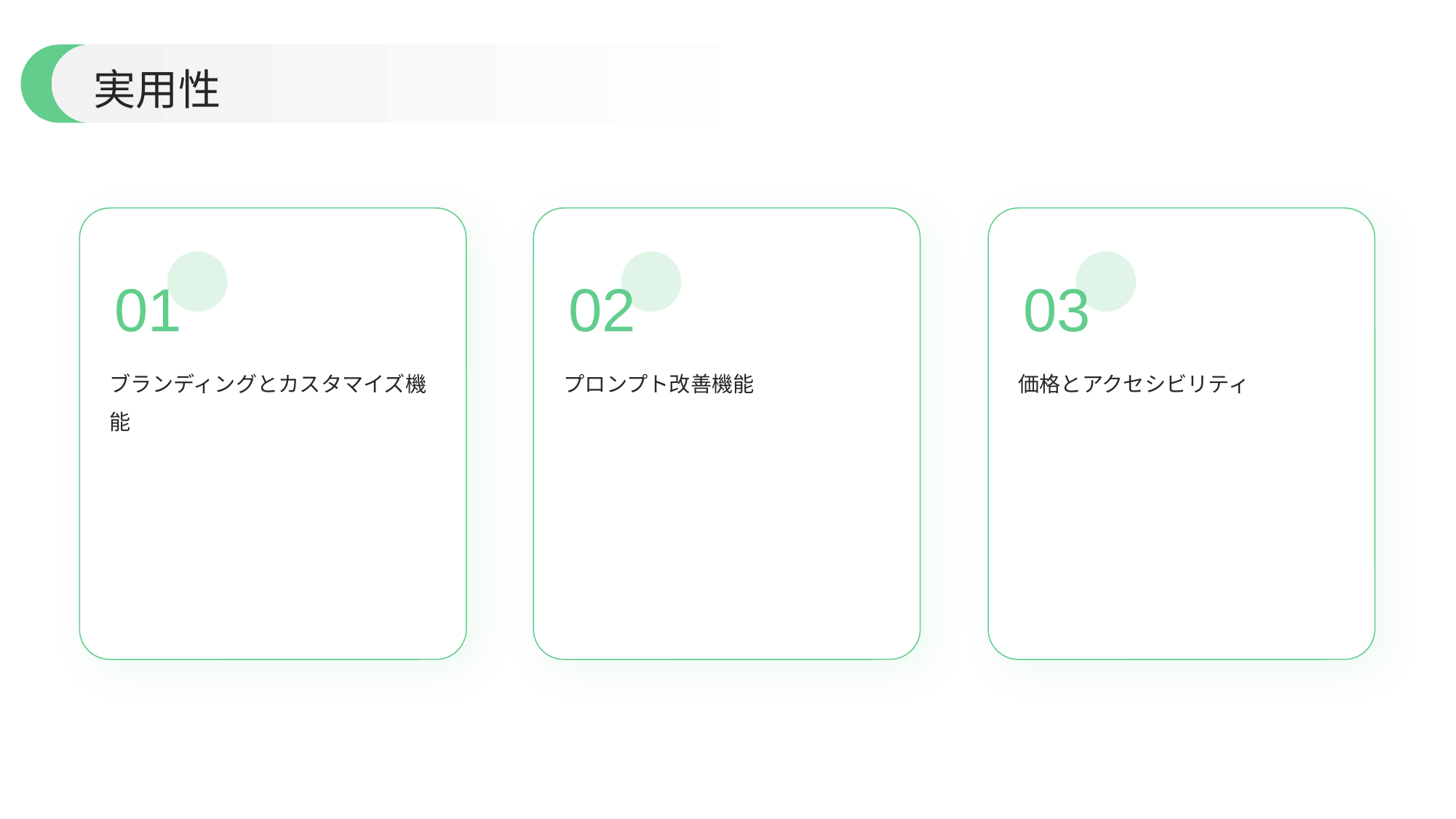

実用性

01
02
03
ブランディングとカスタマイズ機能
プロンプト改善機能
価格とアクセシビリティ